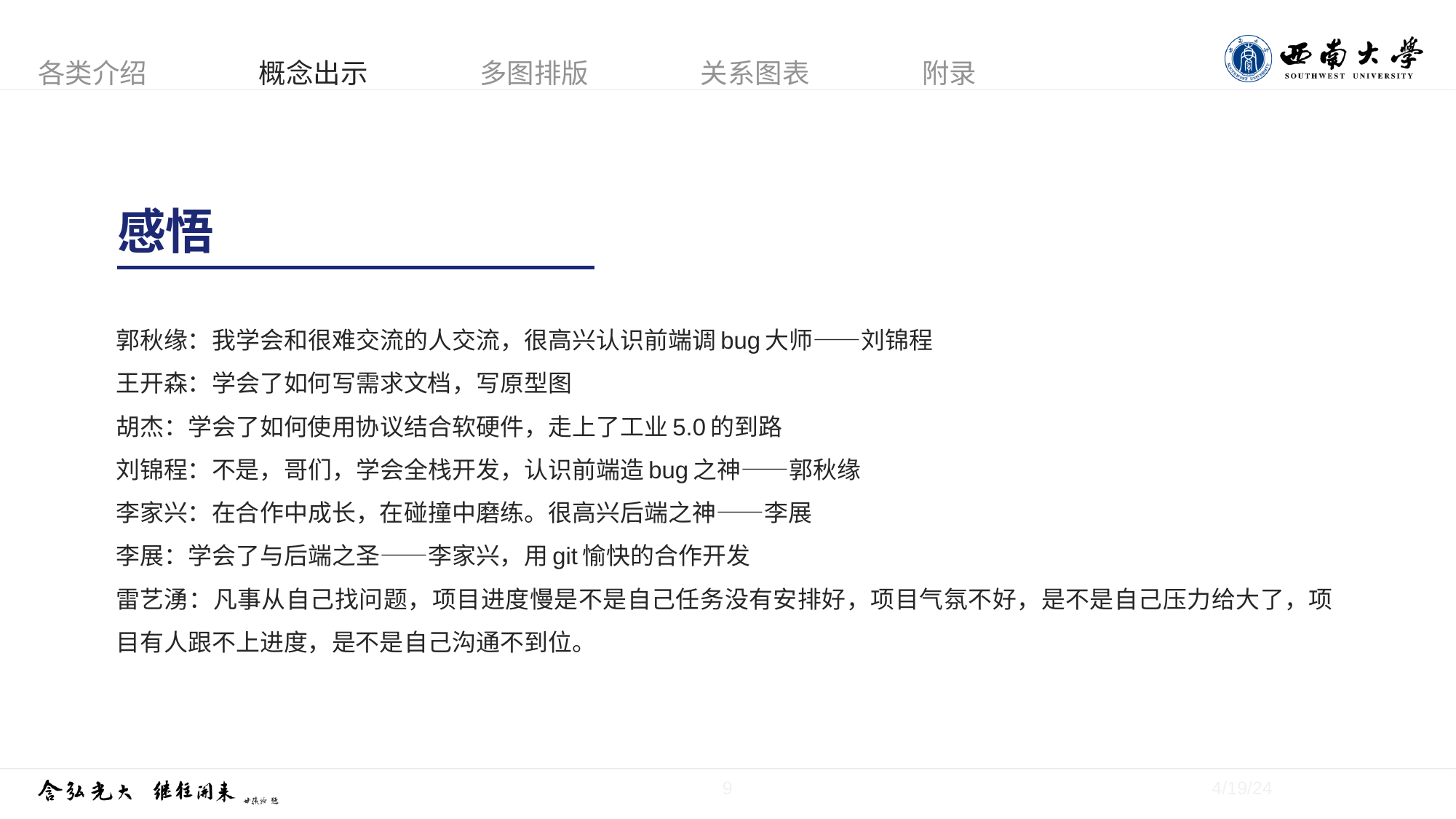

感悟
郭秋缘：我学会和很难交流的人交流，很高兴认识前端调bug大师——刘锦程
王开森：学会了如何写需求文档，写原型图
胡杰：学会了如何使用协议结合软硬件，走上了工业5.0的到路
刘锦程：不是，哥们，学会全栈开发，认识前端造bug之神——郭秋缘
李家兴：在合作中成长，在碰撞中磨练。很高兴后端之神——李展
李展：学会了与后端之圣——李家兴，用git愉快的合作开发
雷艺湧：凡事从自己找问题，项目进度慢是不是自己任务没有安排好，项目气氛不好，是不是自己压力给大了，项目有人跟不上进度，是不是自己沟通不到位。
9
4/19/24